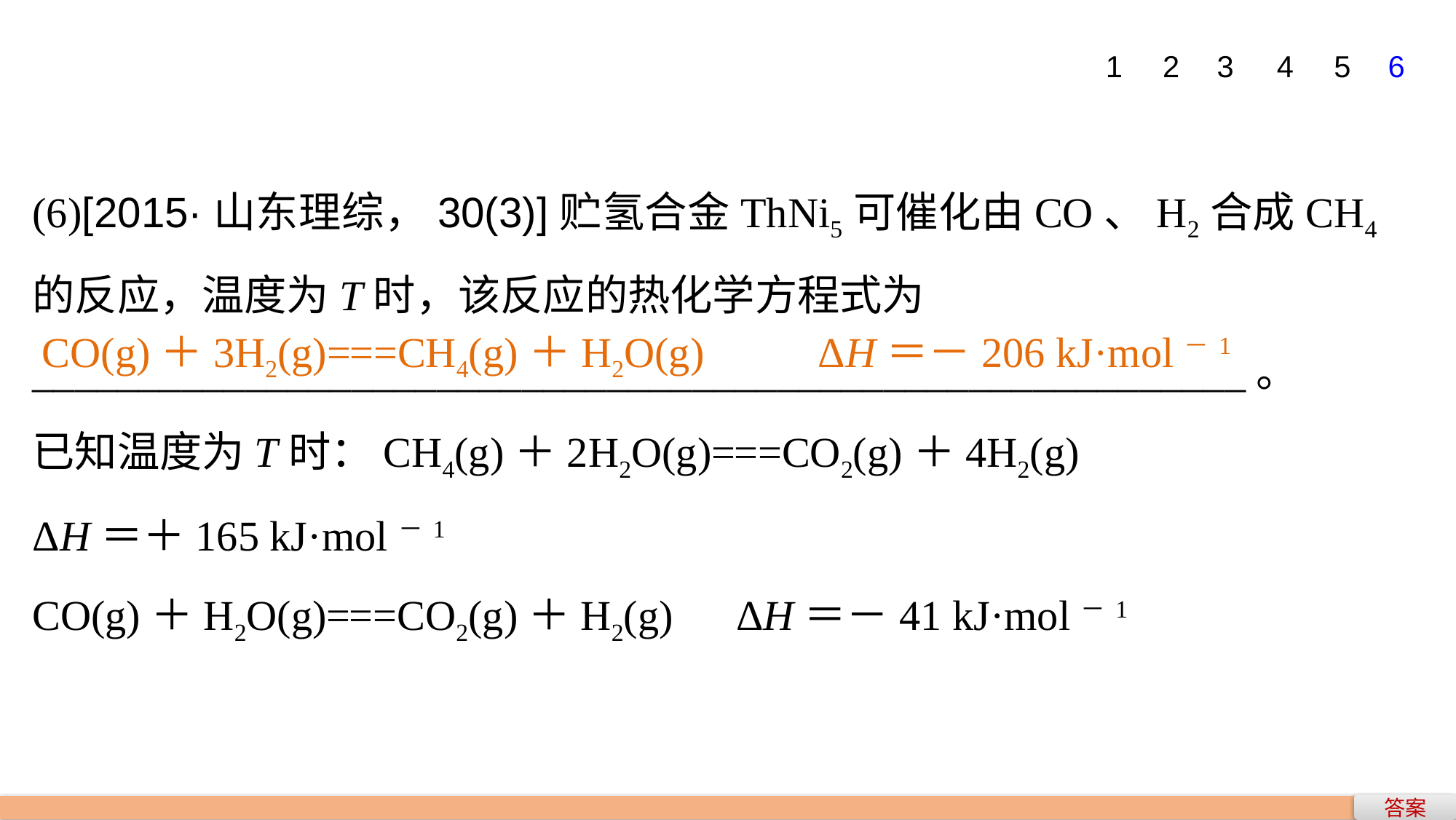

1
2
3
4
5
6
(6)[2015·山东理综，30(3)]贮氢合金ThNi5可催化由CO、H2合成CH4的反应，温度为T时，该反应的热化学方程式为
_________________________________________________________。
已知温度为T时：CH4(g)＋2H2O(g)===CO2(g)＋4H2(g)
ΔH＝＋165 kJ·mol－1
CO(g)＋H2O(g)===CO2(g)＋H2(g)　ΔH＝－41 kJ·mol－1

CO(g)＋3H2(g)===CH4(g)＋H2O(g)	 ΔH＝－206 kJ·mol－1
答案